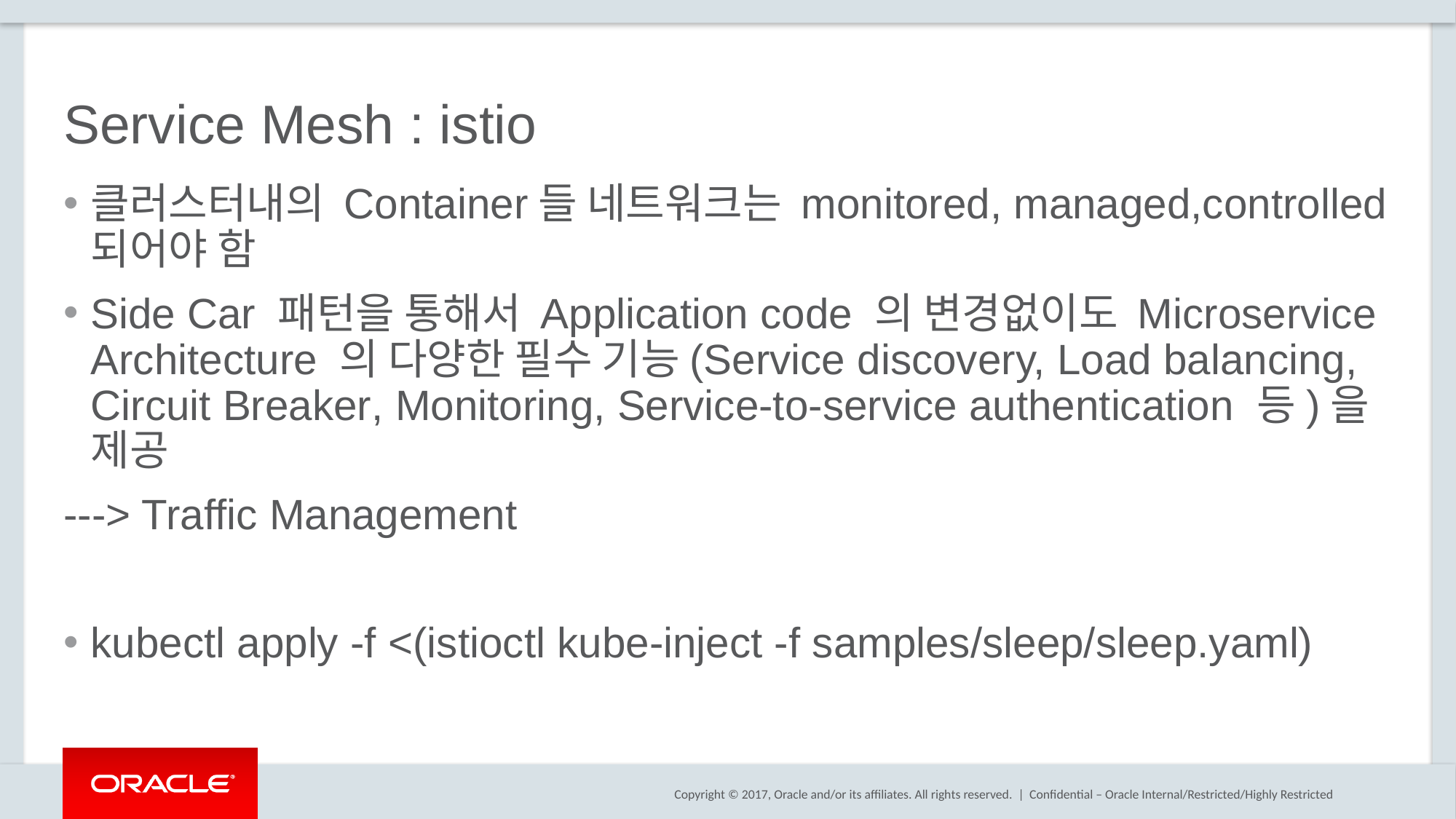

# Service Mesh : istio
클러스터내의 Container들 네트워크는 monitored, managed,controlled 되어야 함
Side Car 패턴을 통해서 Application code 의 변경없이도 Microservice Architecture 의 다양한 필수 기능(Service discovery, Load balancing, Circuit Breaker, Monitoring, Service-to-service authentication 등)을 제공
---> Traffic Management

kubectl apply -f <(istioctl kube-inject -f samples/sleep/sleep.yaml)
Confidential – Oracle Internal/Restricted/Highly Restricted
39